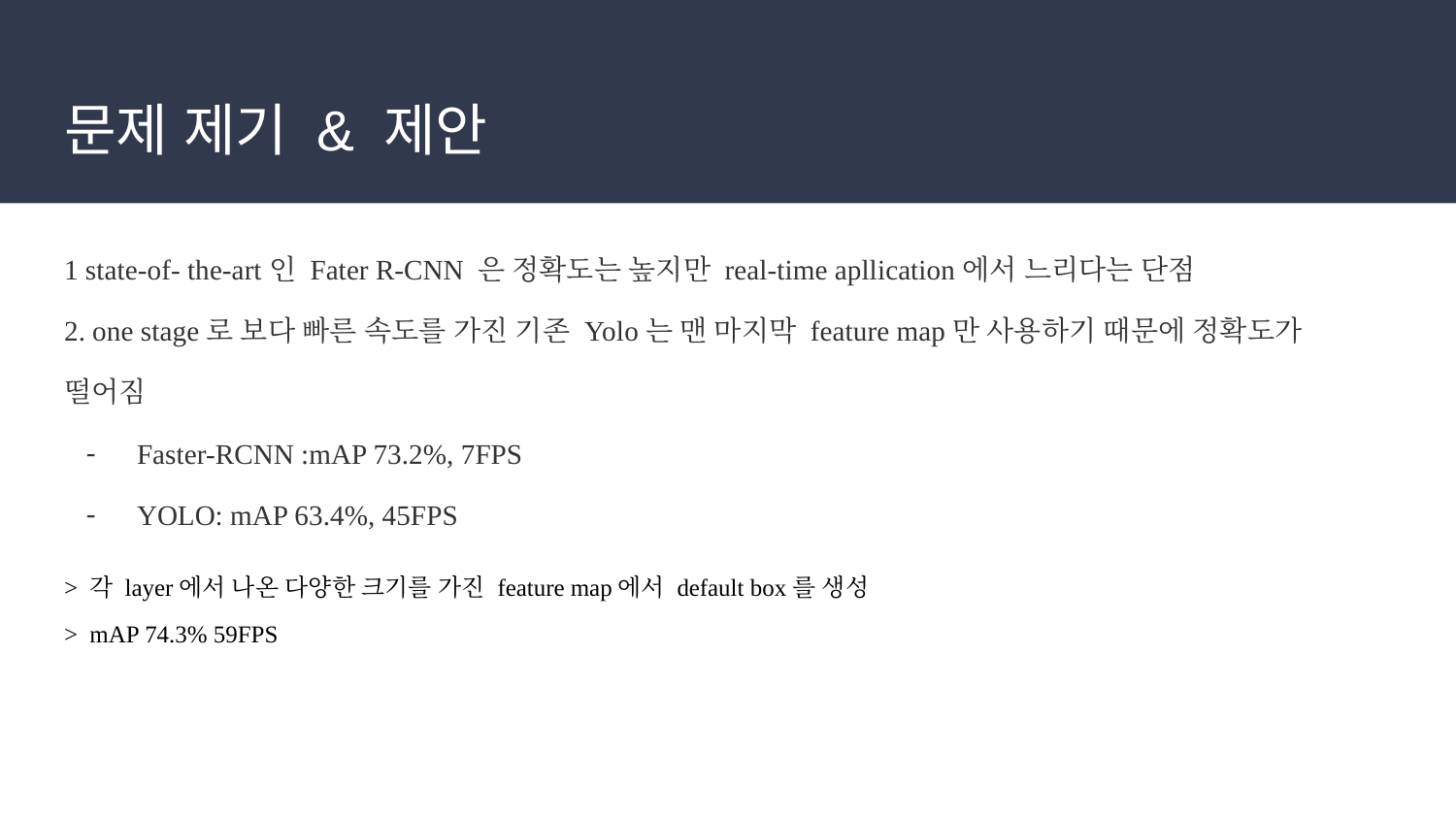

# 문제 제기 & 제안
1 state-of- the-art인 Fater R-CNN 은 정확도는 높지만 real-time apllication에서 느리다는 단점
2. one stage로 보다 빠른 속도를 가진 기존 Yolo는 맨 마지막 feature map만 사용하기 때문에 정확도가 떨어짐
Faster-RCNN :mAP 73.2%, 7FPS
YOLO: mAP 63.4%, 45FPS

> 각 layer에서 나온 다양한 크기를 가진 feature map에서 default box를 생성
>  mAP 74.3% 59FPS